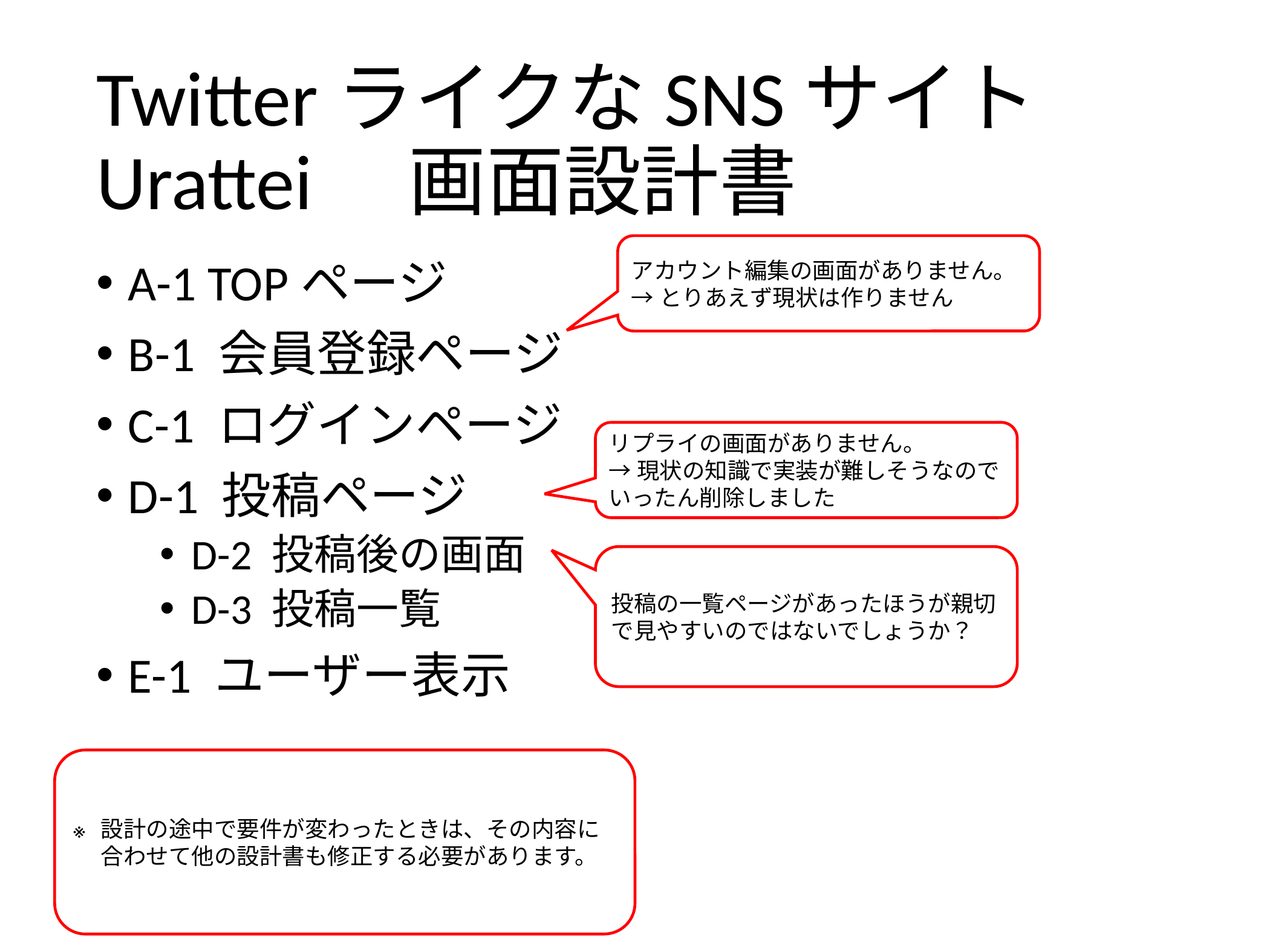

# TwitterライクなSNSサイト Urattei　画面設計書
アカウント編集の画面がありません。
→とりあえず現状は作りません
A-1 TOPページ
B-1 会員登録ページ
C-1 ログインページ
D-1 投稿ページ
D-2 投稿後の画面
D-3 投稿一覧
E-1 ユーザー表示

リプライの画面がありません。
→現状の知識で実装が難しそうなのでいったん削除しました
投稿の一覧ページがあったほうが親切で見やすいのではないでしょうか？
設計の途中で要件が変わったときは、その内容に合わせて他の設計書も修正する必要があります。